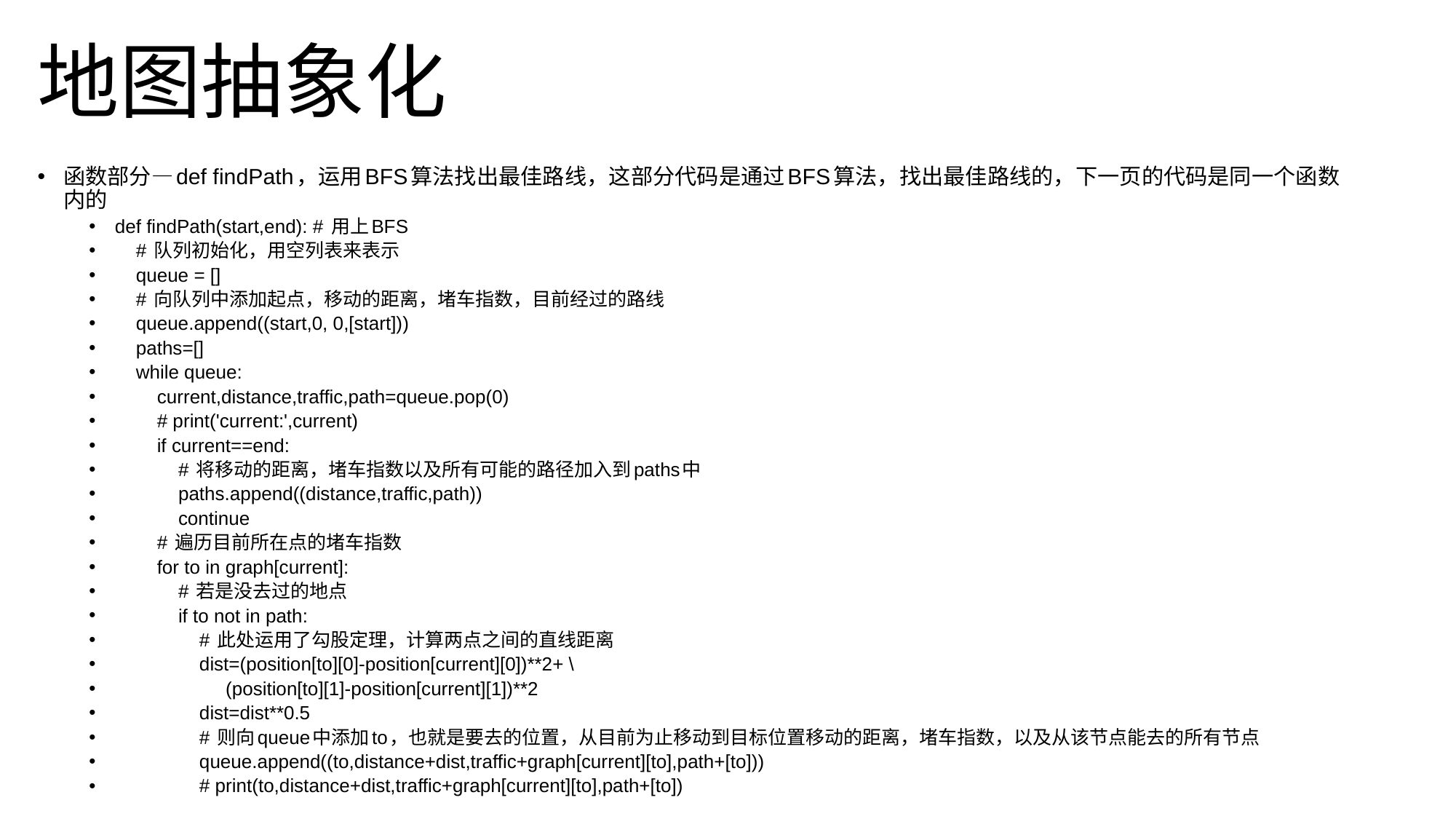

# 地图抽象化
函数部分—def findPath，运用BFS算法找出最佳路线，这部分代码是通过BFS算法，找出最佳路线的，下一页的代码是同一个函数内的
def findPath(start,end): # 用上BFS
    # 队列初始化，用空列表来表示
    queue = []
    # 向队列中添加起点，移动的距离，堵车指数，目前经过的路线
    queue.append((start,0, 0,[start]))
    paths=[]
    while queue:
        current,distance,traffic,path=queue.pop(0)
        # print('current:',current)
        if current==end:
            # 将移动的距离，堵车指数以及所有可能的路径加入到paths中
            paths.append((distance,traffic,path))
            continue
        # 遍历目前所在点的堵车指数
        for to in graph[current]:
            # 若是没去过的地点
            if to not in path:
                # 此处运用了勾股定理，计算两点之间的直线距离
                dist=(position[to][0]-position[current][0])**2+ \
                     (position[to][1]-position[current][1])**2
                dist=dist**0.5
                # 则向queue中添加to，也就是要去的位置，从目前为止移动到目标位置移动的距离，堵车指数，以及从该节点能去的所有节点
                queue.append((to,distance+dist,traffic+graph[current][to],path+[to]))
                # print(to,distance+dist,traffic+graph[current][to],path+[to])